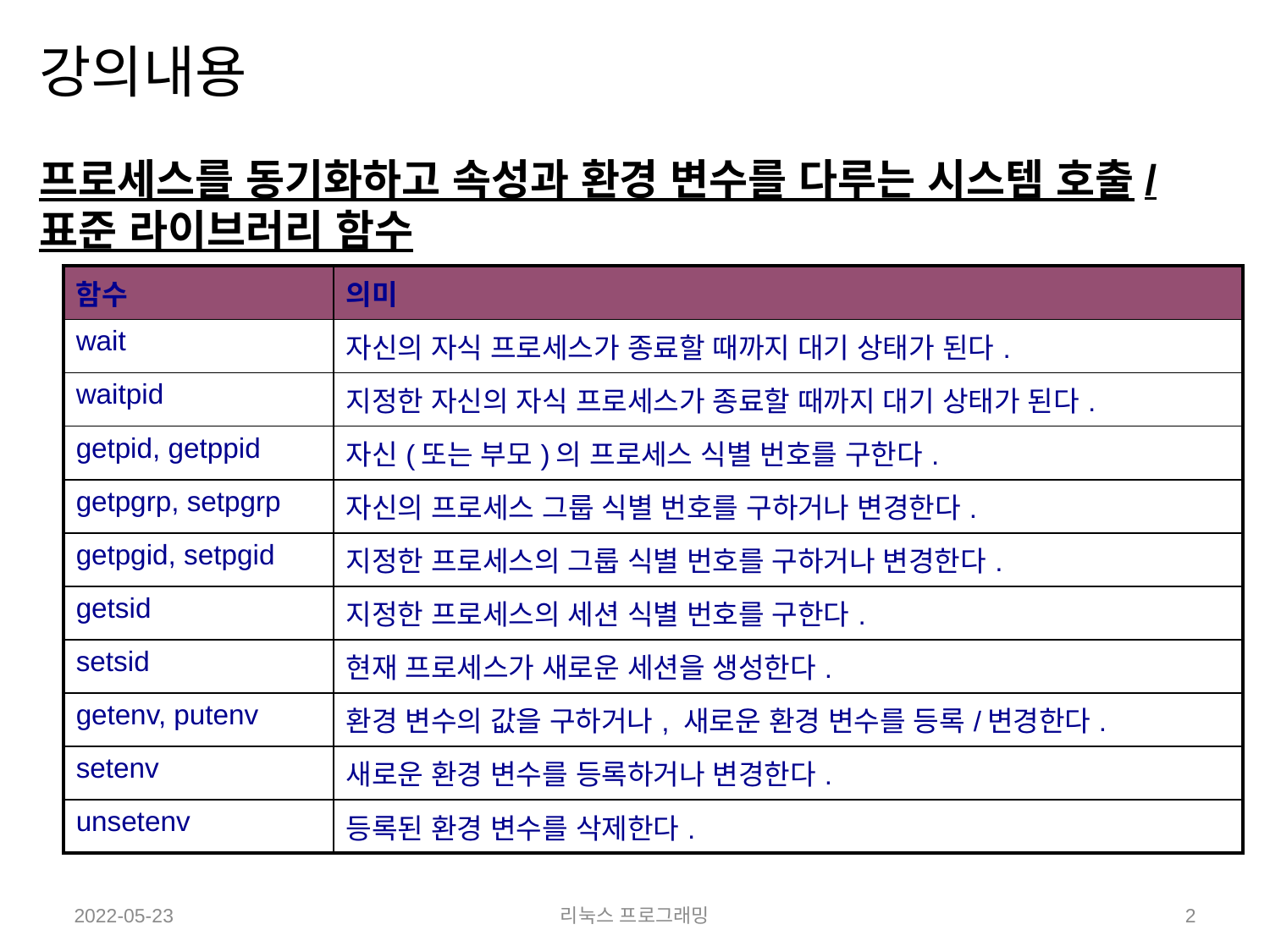

# 강의내용
프로세스를 동기화하고 속성과 환경 변수를 다루는 시스템 호출/표준 라이브러리 함수

| 함수 | 의미 |
| --- | --- |
| wait | 자신의 자식 프로세스가 종료할 때까지 대기 상태가 된다. |
| waitpid | 지정한 자신의 자식 프로세스가 종료할 때까지 대기 상태가 된다. |
| getpid, getppid | 자신(또는 부모)의 프로세스 식별 번호를 구한다. |
| getpgrp, setpgrp | 자신의 프로세스 그룹 식별 번호를 구하거나 변경한다. |
| getpgid, setpgid | 지정한 프로세스의 그룹 식별 번호를 구하거나 변경한다. |
| getsid | 지정한 프로세스의 세션 식별 번호를 구한다. |
| setsid | 현재 프로세스가 새로운 세션을 생성한다. |
| getenv, putenv | 환경 변수의 값을 구하거나, 새로운 환경 변수를 등록/변경한다. |
| setenv | 새로운 환경 변수를 등록하거나 변경한다. |
| unsetenv | 등록된 환경 변수를 삭제한다. |
2022-05-23
리눅스 프로그래밍
2